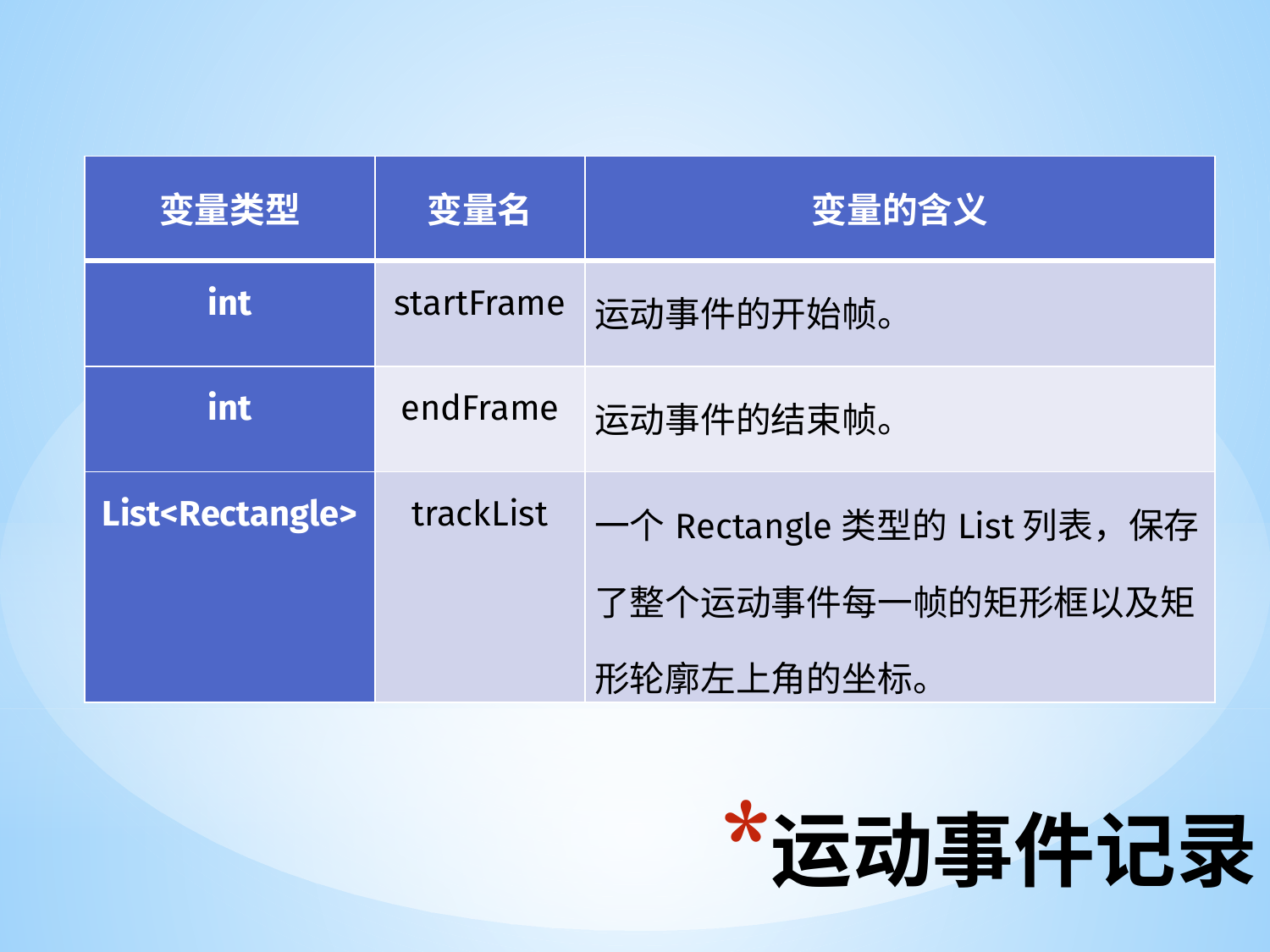

| 变量类型 | 变量名 | 变量的含义 |
| --- | --- | --- |
| int | startFrame | 运动事件的开始帧。 |
| int | endFrame | 运动事件的结束帧。 |
| List<Rectangle> | trackList | 一个Rectangle类型的List列表，保存了整个运动事件每一帧的矩形框以及矩形轮廓左上角的坐标。 |
# 运动事件记录